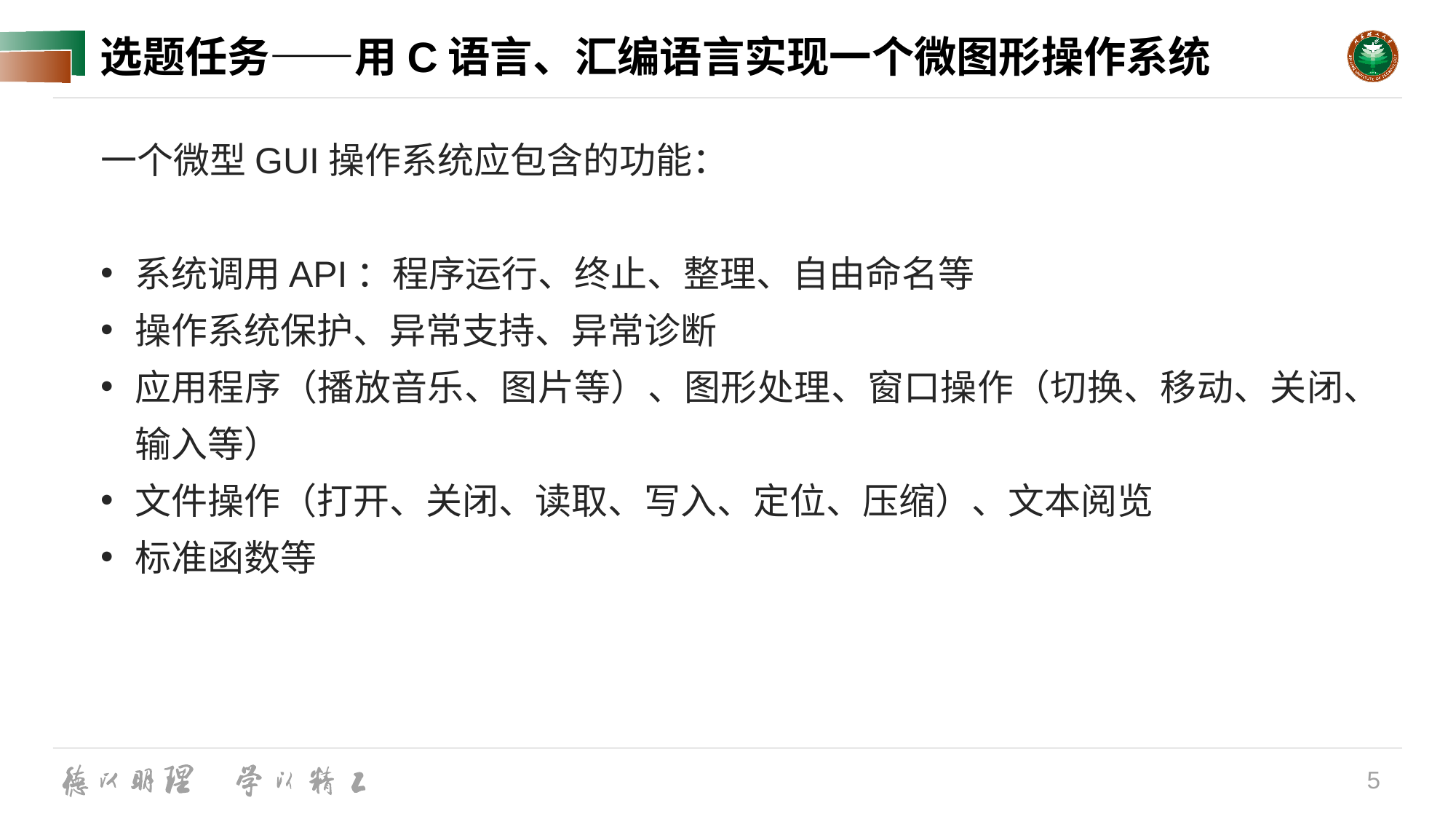

# 选题任务——用C语言、汇编语言实现一个微图形操作系统
一个微型GUI操作系统应包含的功能：

系统调用API：程序运行、终止、整理、自由命名等
操作系统保护、异常支持、异常诊断
应用程序（播放音乐、图片等）、图形处理、窗口操作（切换、移动、关闭、输入等）
文件操作（打开、关闭、读取、写入、定位、压缩）、文本阅览
标准函数等